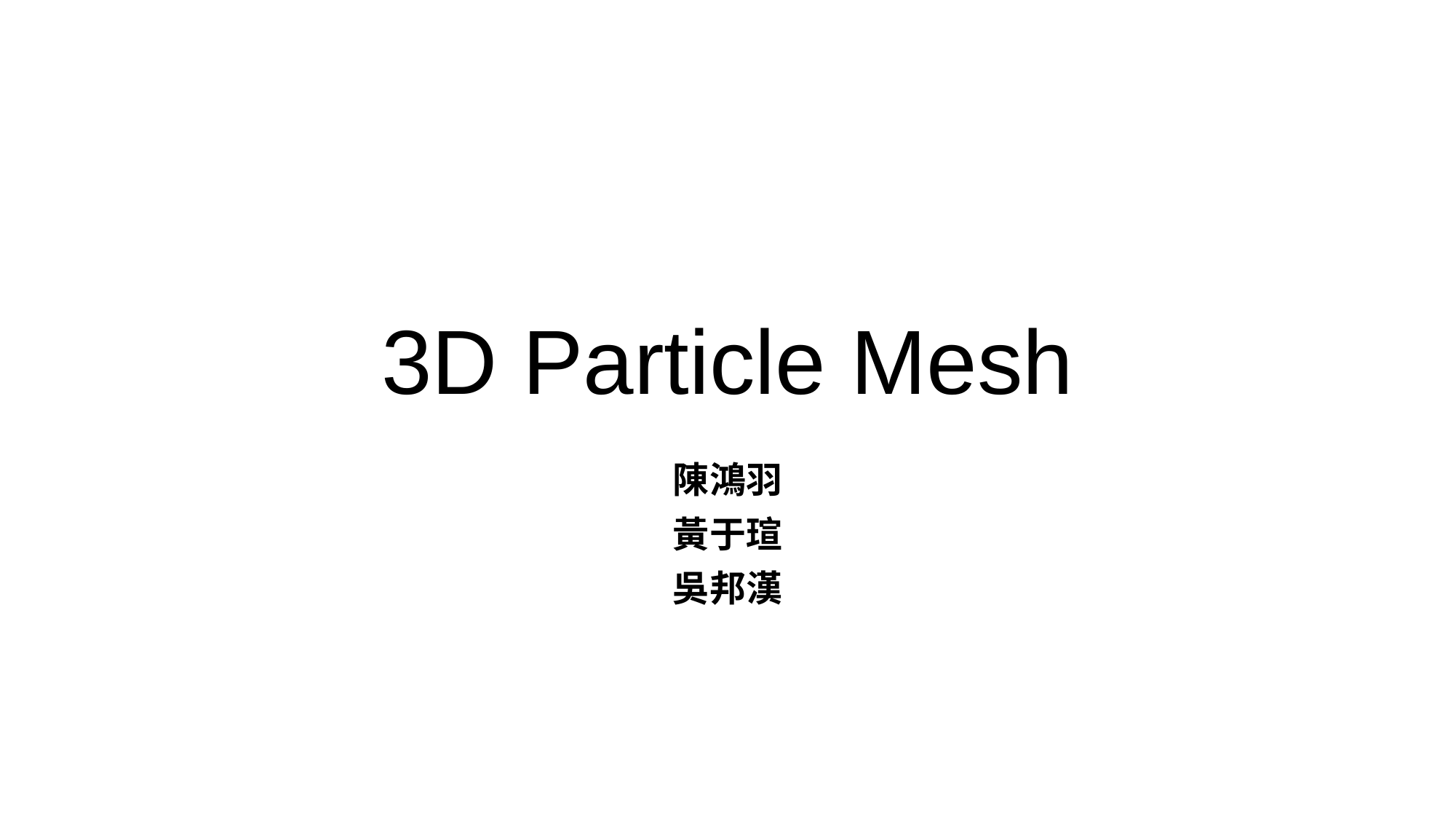

# 3D Particle Mesh
陳鴻羽
黃于瑄
吳邦漢